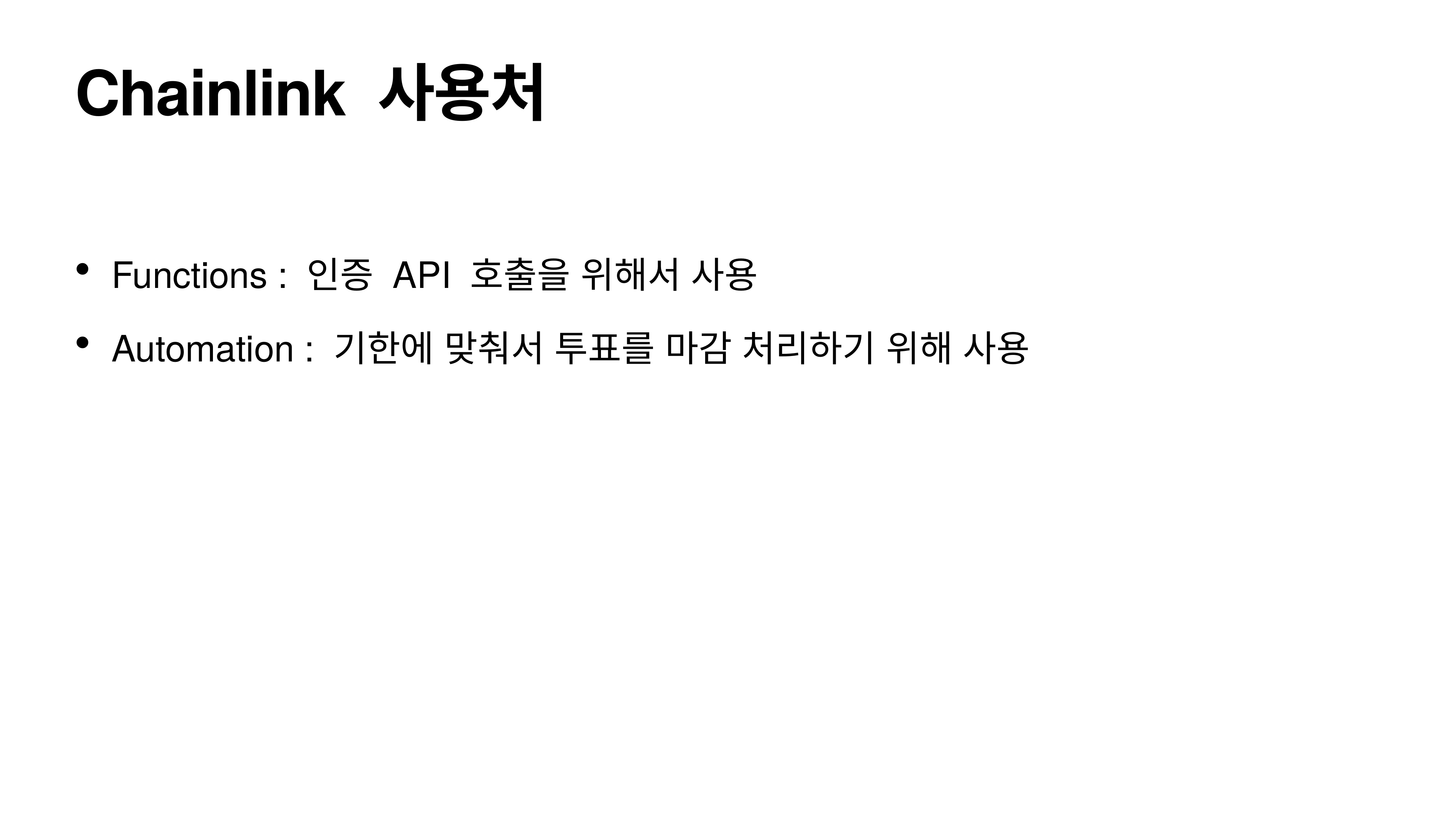

# Chainlink 사용처
Functions : 인증 API 호출을 위해서 사용
Automation : 기한에 맞춰서 투표를 마감 처리하기 위해 사용